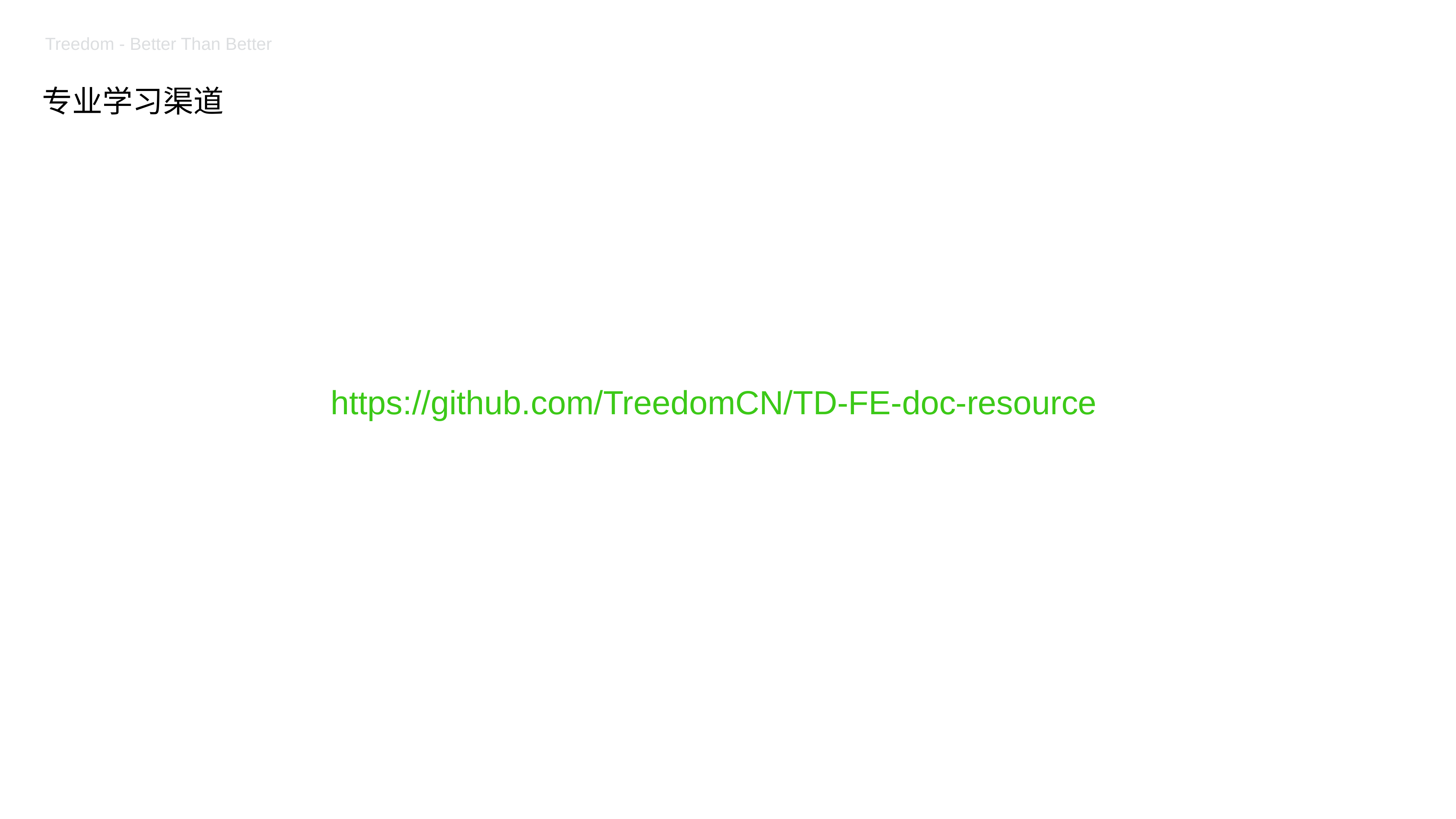

Treedom - Better Than Better
专业学习渠道
https://github.com/TreedomCN/TD-FE-doc-resource